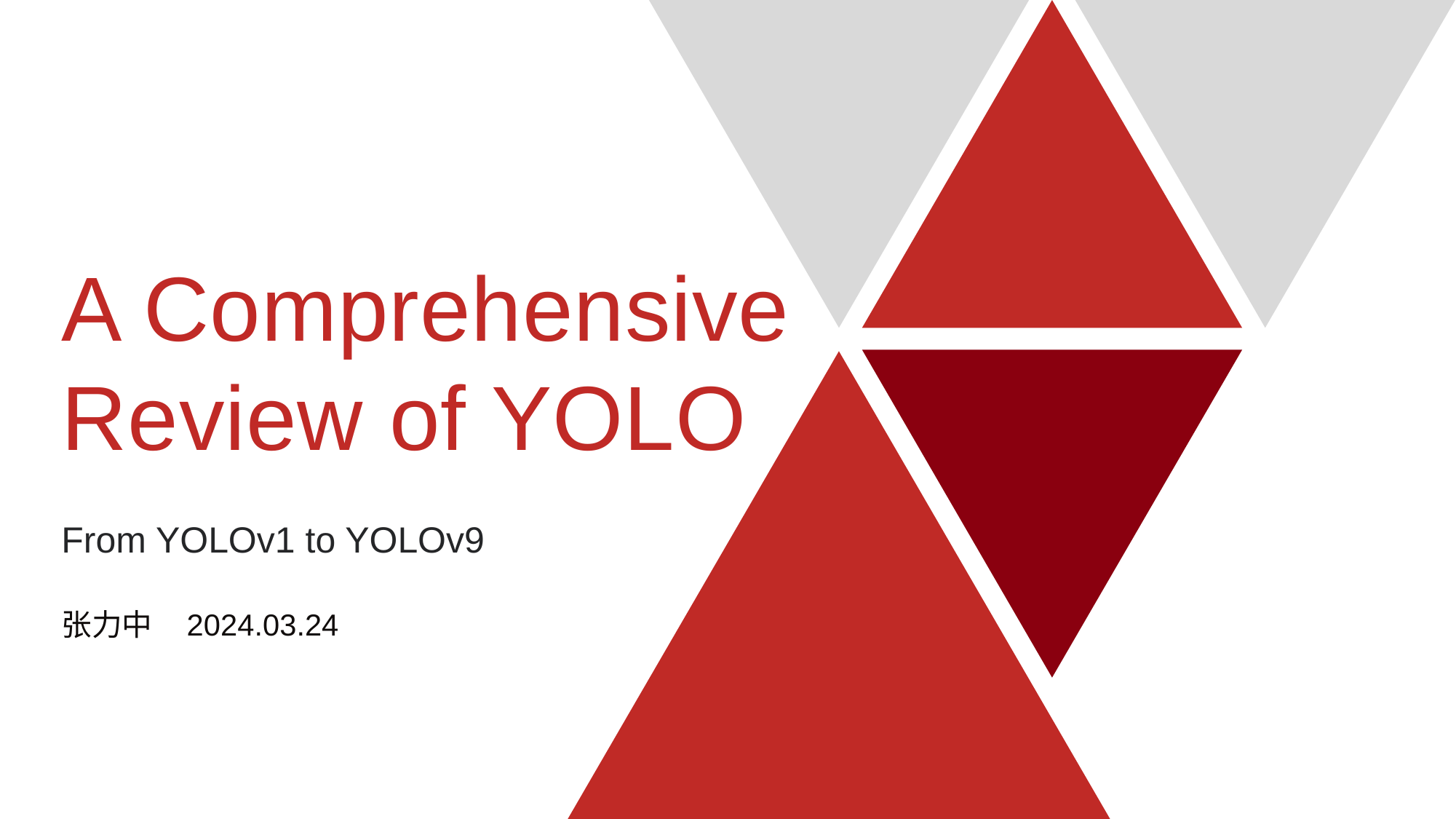

# A Comprehensive Review of YOLO
From YOLOv1 to YOLOv9

张力中    2024.03.24